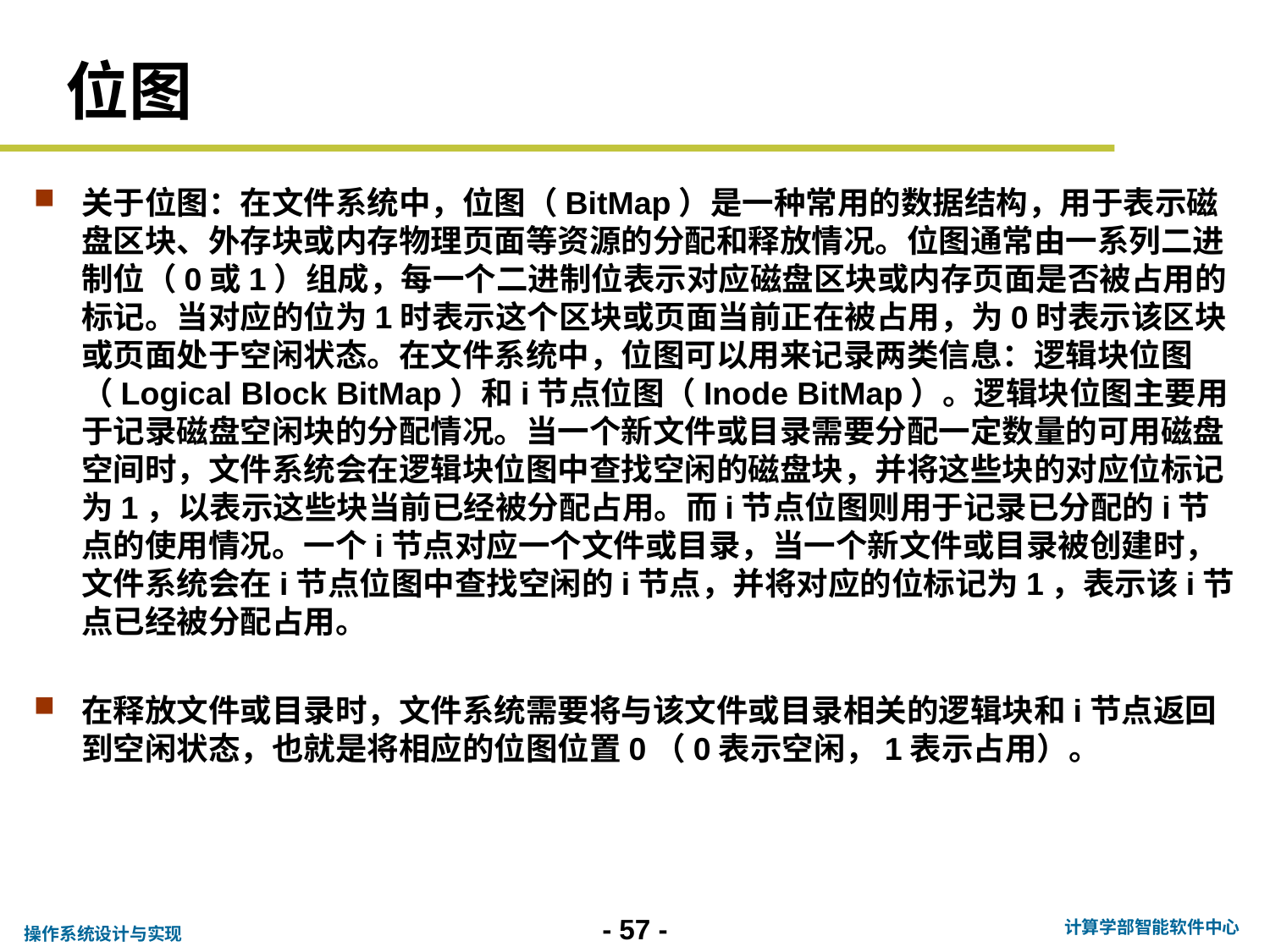

# 位图
关于位图：在文件系统中，位图（BitMap）是一种常用的数据结构，用于表示磁盘区块、外存块或内存物理页面等资源的分配和释放情况。位图通常由一系列二进制位（0或1）组成，每一个二进制位表示对应磁盘区块或内存页面是否被占用的标记。当对应的位为1时表示这个区块或页面当前正在被占用，为0时表示该区块或页面处于空闲状态。在文件系统中，位图可以用来记录两类信息：逻辑块位图（Logical Block BitMap）和i节点位图（Inode BitMap）。逻辑块位图主要用于记录磁盘空闲块的分配情况。当一个新文件或目录需要分配一定数量的可用磁盘空间时，文件系统会在逻辑块位图中查找空闲的磁盘块，并将这些块的对应位标记为1，以表示这些块当前已经被分配占用。而i节点位图则用于记录已分配的i节点的使用情况。一个i节点对应一个文件或目录，当一个新文件或目录被创建时，文件系统会在i节点位图中查找空闲的i节点，并将对应的位标记为1，表示该i节点已经被分配占用。

在释放文件或目录时，文件系统需要将与该文件或目录相关的逻辑块和i节点返回到空闲状态，也就是将相应的位图位置0（0表示空闲，1表示占用）。